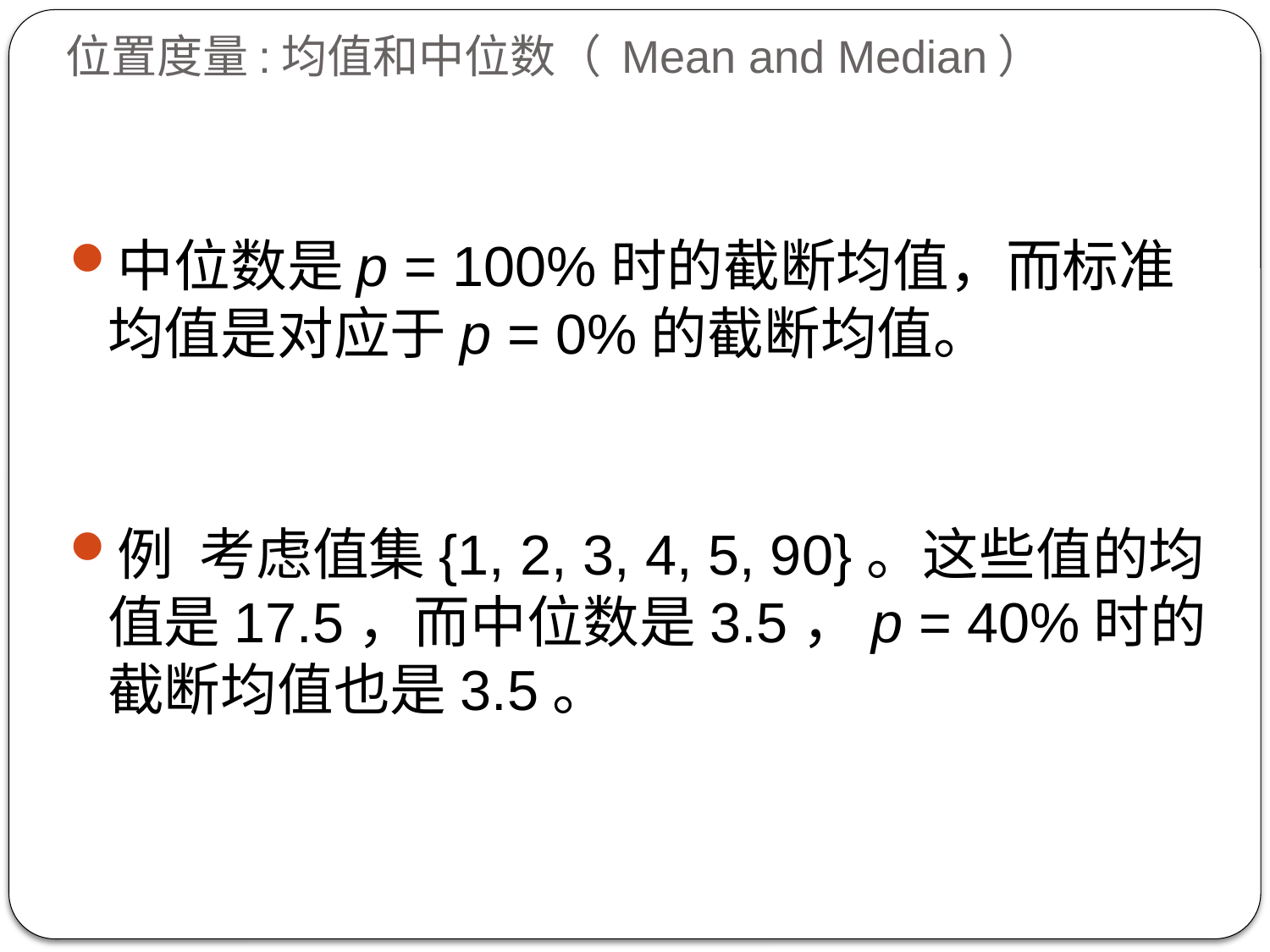

# 位置度量:均值和中位数（ Mean and Median）

中位数是p = 100%时的截断均值，而标准均值是对应于p = 0%的截断均值。

例  考虑值集{1, 2, 3, 4, 5, 90}。这些值的均值是17.5，而中位数是3.5，p = 40%时的截断均值也是3.5。